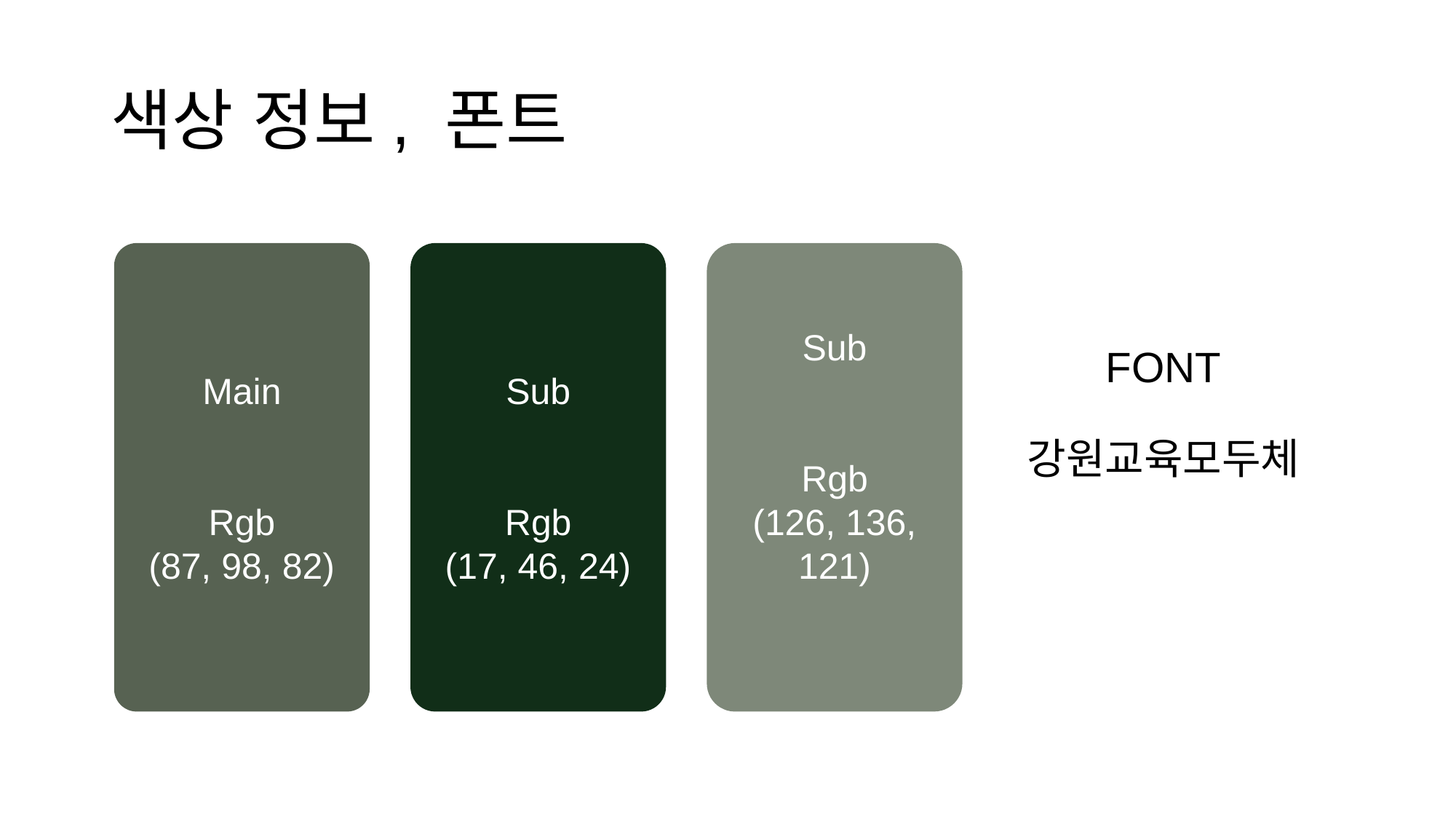

# 색상 정보, 폰트
Sub

Rgb
(17, 46, 24)
Sub

Rgb
(126, 136, 121)

FONT
강원교육모두체
Main

Rgb
(87, 98, 82)